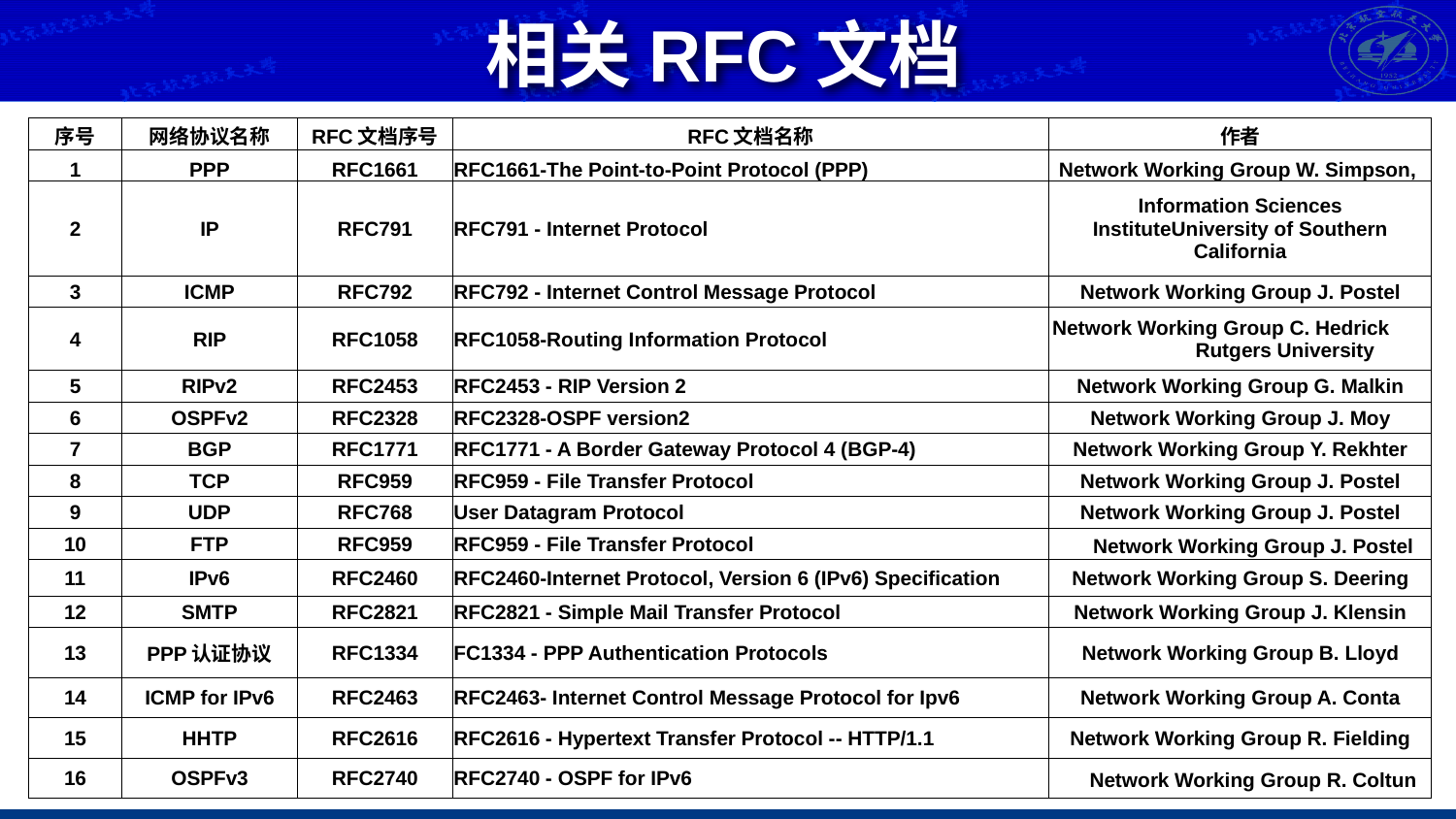

# 相关RFC文档
| 序号 | 网络协议名称 | RFC文档序号 | RFC文档名称 | 作者 |
| --- | --- | --- | --- | --- |
| 1 | PPP | RFC1661 | RFC1661-The Point-to-Point Protocol (PPP) | Network Working Group W. Simpson, |
| 2 | IP | RFC791 | RFC791 - Internet Protocol | Information Sciences InstituteUniversity of Southern California |
| 3 | ICMP | RFC792 | RFC792 - Internet Control Message Protocol | Network Working Group J. Postel |
| 4 | RIP | RFC1058 | RFC1058-Routing Information Protocol | Network Working Group C. Hedrick Rutgers University |
| 5 | RIPv2 | RFC2453 | RFC2453 - RIP Version 2 | Network Working Group G. Malkin |
| 6 | OSPFv2 | RFC2328 | RFC2328-OSPF version2 | Network Working Group J. Moy |
| 7 | BGP | RFC1771 | RFC1771 - A Border Gateway Protocol 4 (BGP-4) | Network Working Group Y. Rekhter |
| 8 | TCP | RFC959 | RFC959 - File Transfer Protocol | Network Working Group J. Postel |
| 9 | UDP | RFC768 | User Datagram Protocol | Network Working Group J. Postel |
| 10 | FTP | RFC959 | RFC959 - File Transfer Protocol | Network Working Group J. Postel |
| 11 | IPv6 | RFC2460 | RFC2460-Internet Protocol, Version 6 (IPv6) Specification | Network Working Group S. Deering |
| 12 | SMTP | RFC2821 | RFC2821 - Simple Mail Transfer Protocol | Network Working Group J. Klensin |
| 13 | PPP认证协议 | RFC1334 | FC1334 - PPP Authentication Protocols | Network Working Group B. Lloyd |
| 14 | ICMP for IPv6 | RFC2463 | RFC2463- Internet Control Message Protocol for Ipv6 | Network Working Group A. Conta |
| 15 | HHTP | RFC2616 | RFC2616 - Hypertext Transfer Protocol -- HTTP/1.1 | Network Working Group R. Fielding |
| 16 | OSPFv3 | RFC2740 | RFC2740 - OSPF for IPv6 | Network Working Group R. Coltun |